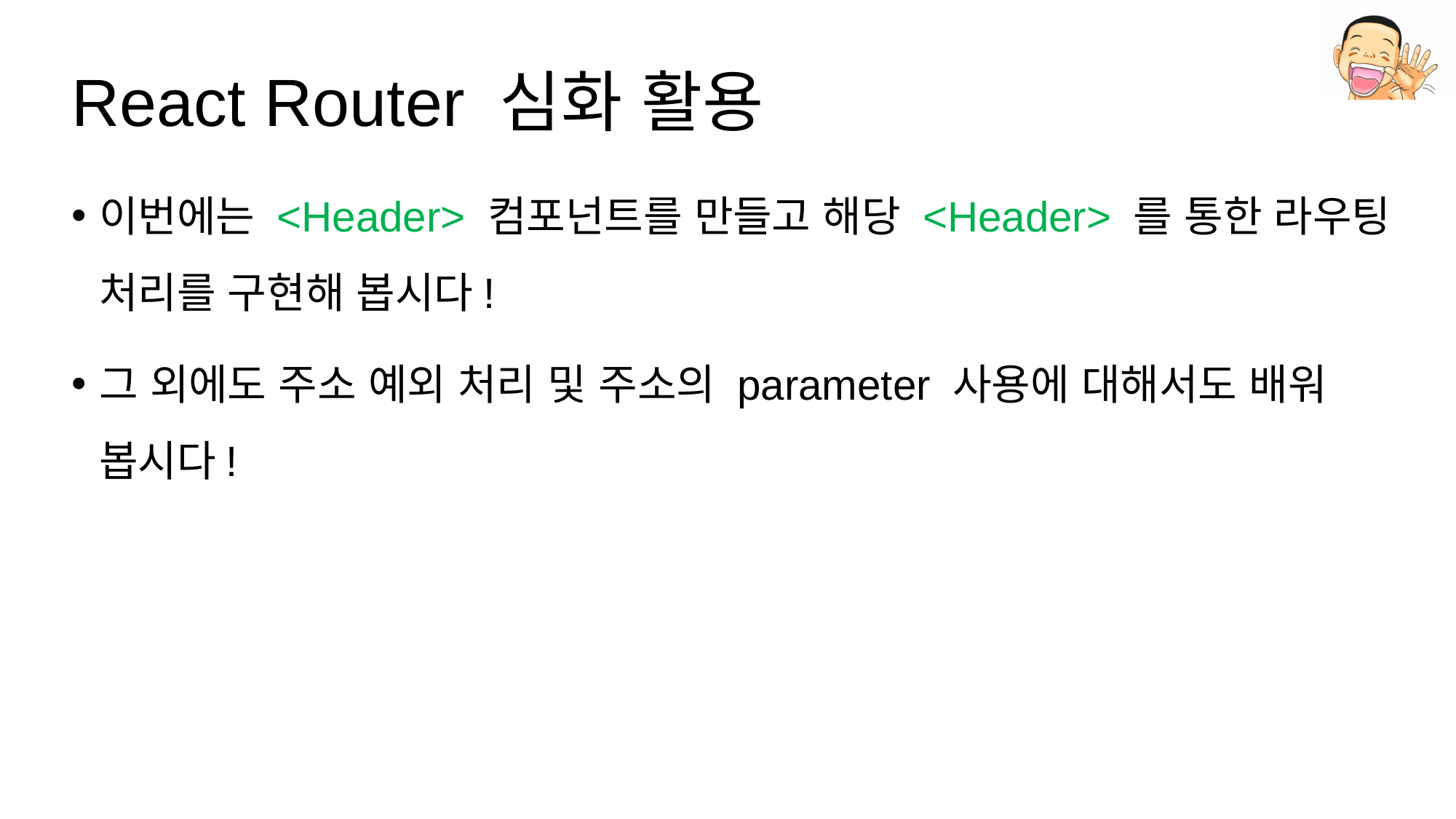

# React Router 심화 활용
이번에는 <Header> 컴포넌트를 만들고 해당 <Header> 를 통한 라우팅 처리를 구현해 봅시다!
그 외에도 주소 예외 처리 및 주소의 parameter 사용에 대해서도 배워 봅시다!